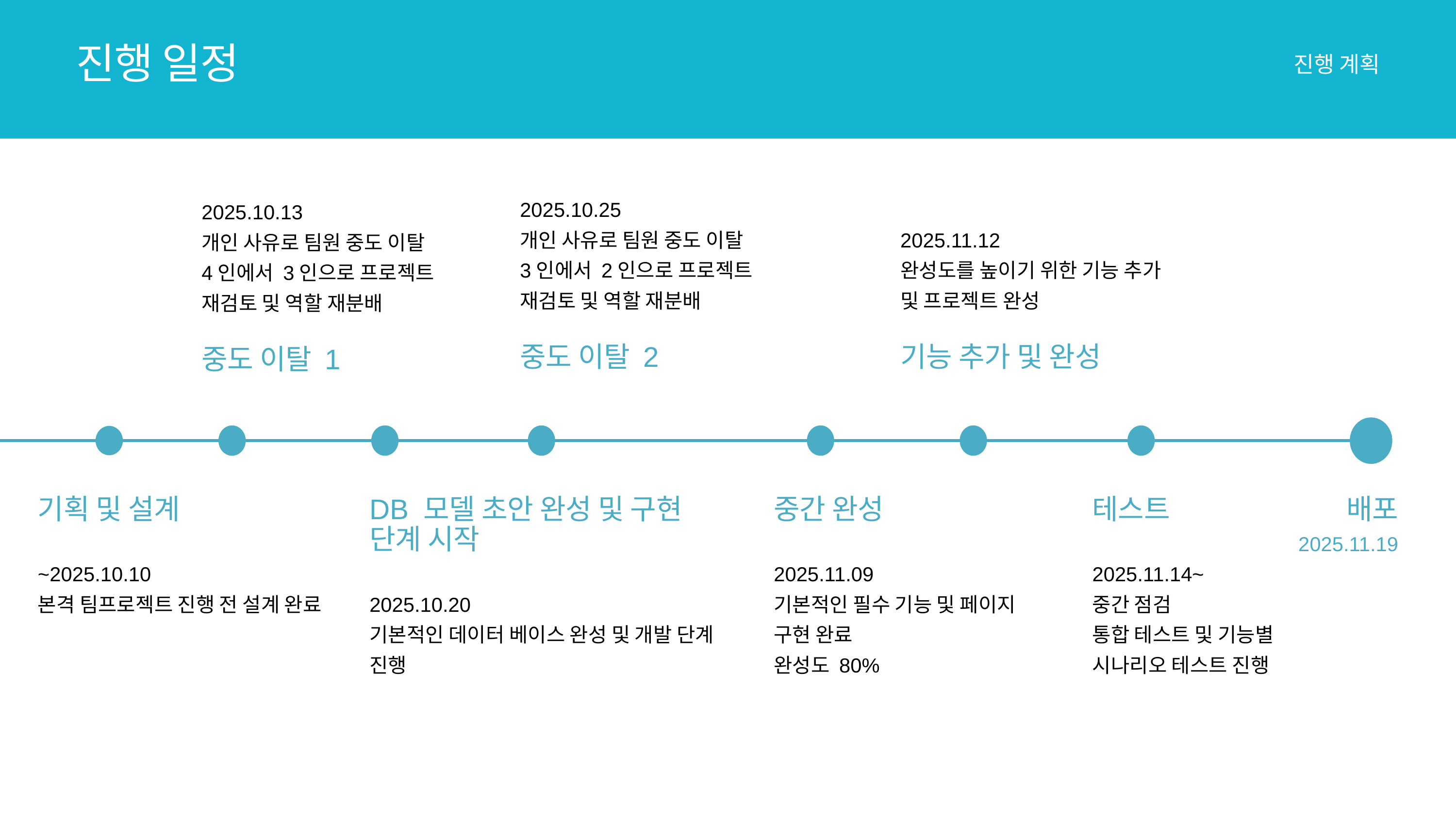

진행 일정
진행 계획
2025.10.25
개인 사유로 팀원 중도 이탈
3인에서 2인으로 프로젝트 재검토 및 역할 재분배

중도 이탈 2
2025.10.13
개인 사유로 팀원 중도 이탈
4인에서 3인으로 프로젝트 재검토 및 역할 재분배

중도 이탈 1
2025.11.12
완성도를 높이기 위한 기능 추가 및 프로젝트 완성

기능 추가 및 완성

기획 및 설계

~2025.10.10
본격 팀프로젝트 진행 전 설계 완료
DB 모델 초안 완성 및 구현 단계 시작

2025.10.20
기본적인 데이터 베이스 완성 및 개발 단계 진행
중간 완성

2025.11.09
기본적인 필수 기능 및 페이지 구현 완료
완성도 80%
테스트

2025.11.14~
중간 점검
통합 테스트 및 기능별 시나리오 테스트 진행
배포
2025.11.19